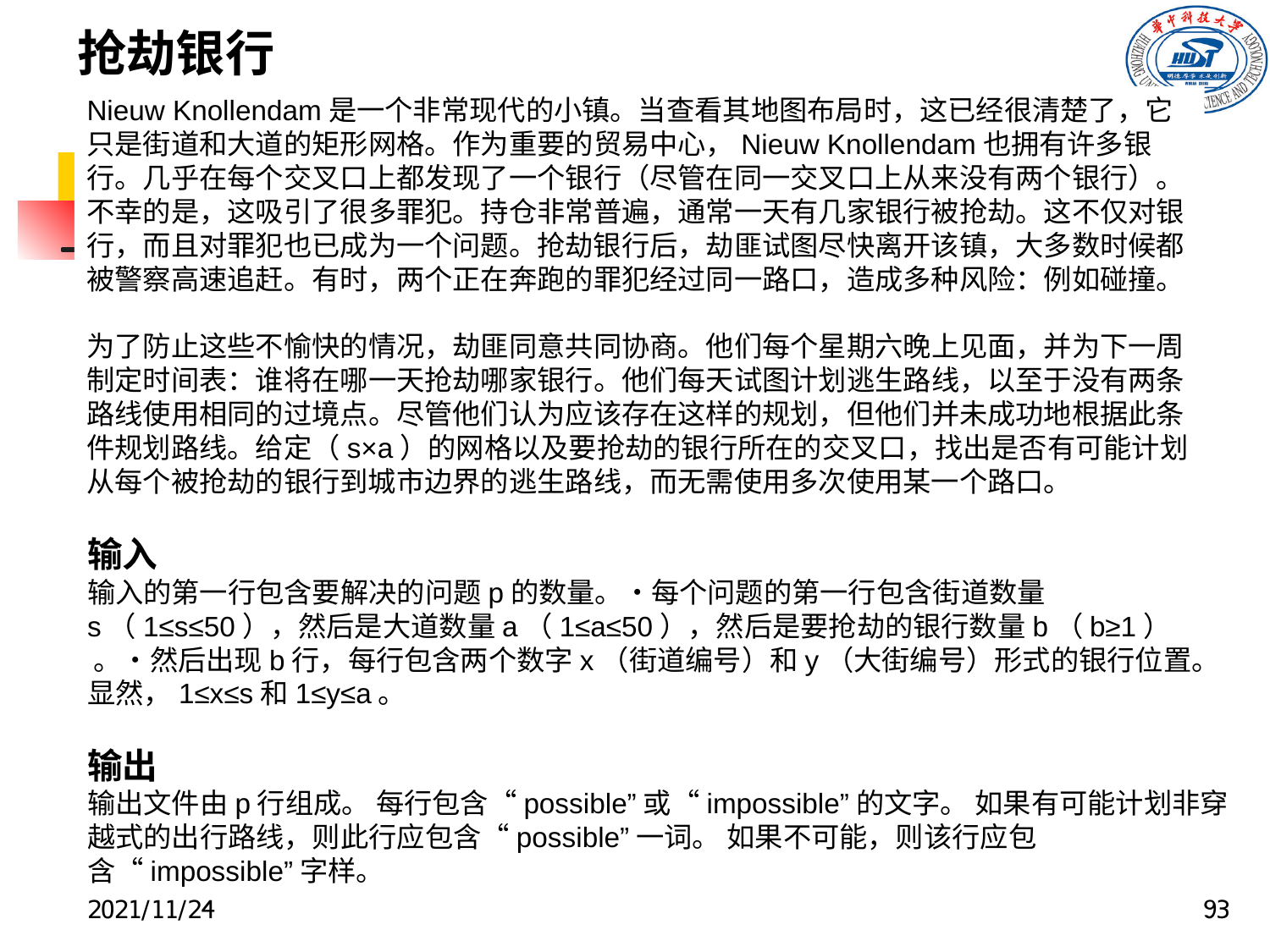

抢劫银行
Nieuw Knollendam是一个非常现代的小镇。当查看其地图布局时，这已经很清楚了，它只是街道和大道的矩形网格。作为重要的贸易中心，Nieuw Knollendam也拥有许多银行。几乎在每个交叉口上都发现了一个银行（尽管在同一交叉口上从来没有两个银行）。不幸的是，这吸引了很多罪犯。持仓非常普遍，通常一天有几家银行被抢劫。这不仅对银行，而且对罪犯也已成为一个问题。抢劫银行后，劫匪试图尽快离开该镇，大多数时候都被警察高速追赶。有时，两个正在奔跑的罪犯经过同一路口，造成多种风险：例如碰撞。

为了防止这些不愉快的情况，劫匪同意共同协商。他们每个星期六晚上见面，并为下一周制定时间表：谁将在哪一天抢劫哪家银行。他们每天试图计划逃生路线，以至于没有两条路线使用相同的过境点。尽管他们认为应该存在这样的规划，但他们并未成功地根据此条件规划路线。给定（s×a）的网格以及要抢劫的银行所在的交叉口，找出是否有可能计划从每个被抢劫的银行到城市边界的逃生路线，而无需使用多次使用某一个路口。
输入
输入的第一行包含要解决的问题p的数量。•每个问题的第一行包含街道数量s（1≤s≤50），然后是大道数量a（1≤a≤50），然后是要抢劫的银行数量b（b≥1） 。•然后出现b行，每行包含两个数字x（街道编号）和y（大街编号）形式的银行位置。 显然，1≤x≤s和1≤y≤a。

输出
输出文件由p行组成。 每行包含“possible”或“impossible”的文字。 如果有可能计划非穿越式的出行路线，则此行应包含“possible”一词。 如果不可能，则该行应包含“impossible”字样。
2021/11/24
93